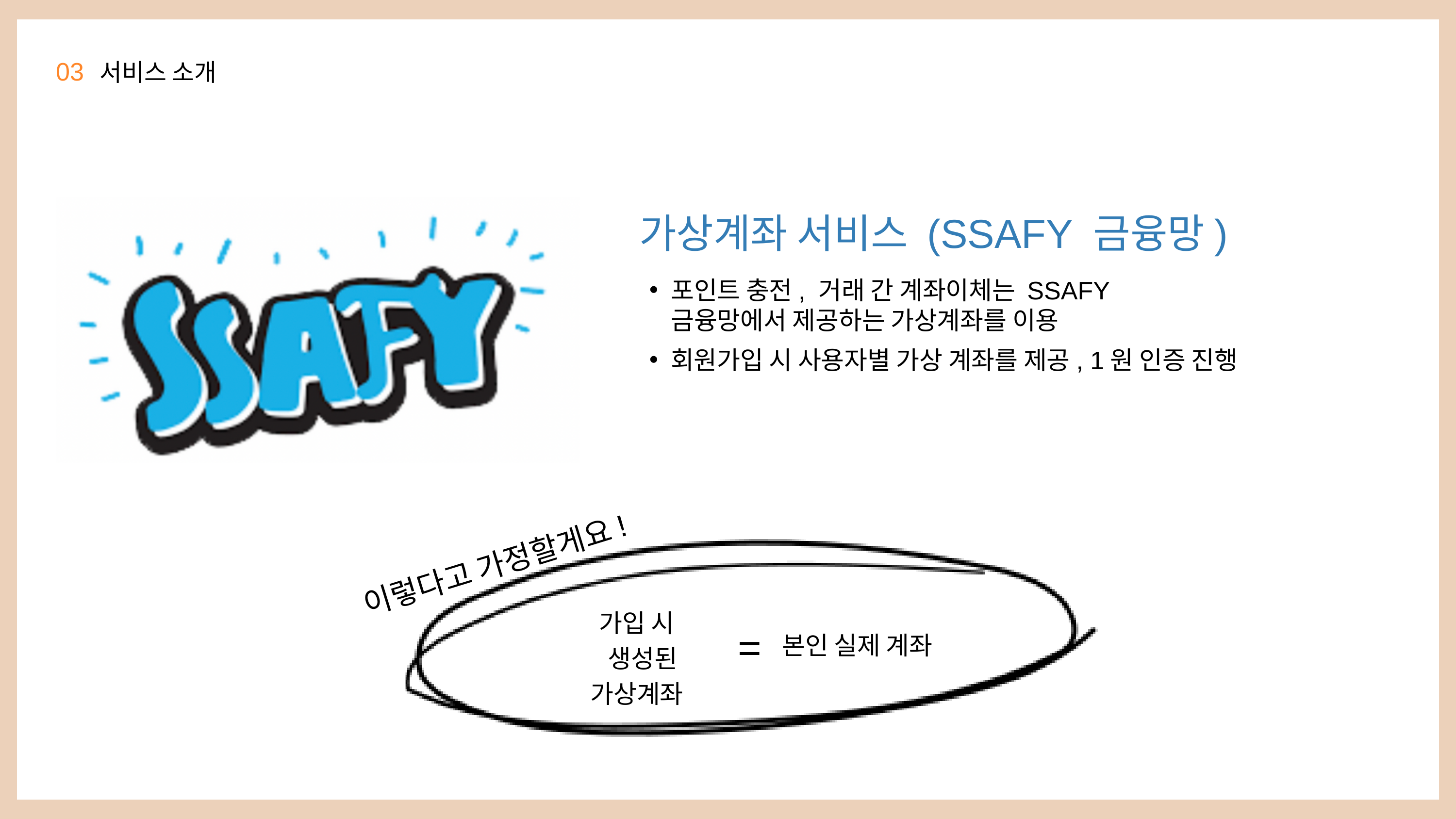

03
서비스 소개

가상계좌 서비스 (SSAFY 금융망)
포인트 충전, 거래 간 계좌이체는 SSAFY 금융망에서 제공하는 가상계좌를 이용
회원가입 시 사용자별 가상 계좌를 제공, 1원 인증 진행
이렇다고 가정할게요!

가입 시
 생성된 가상계좌
=
본인 실제 계좌